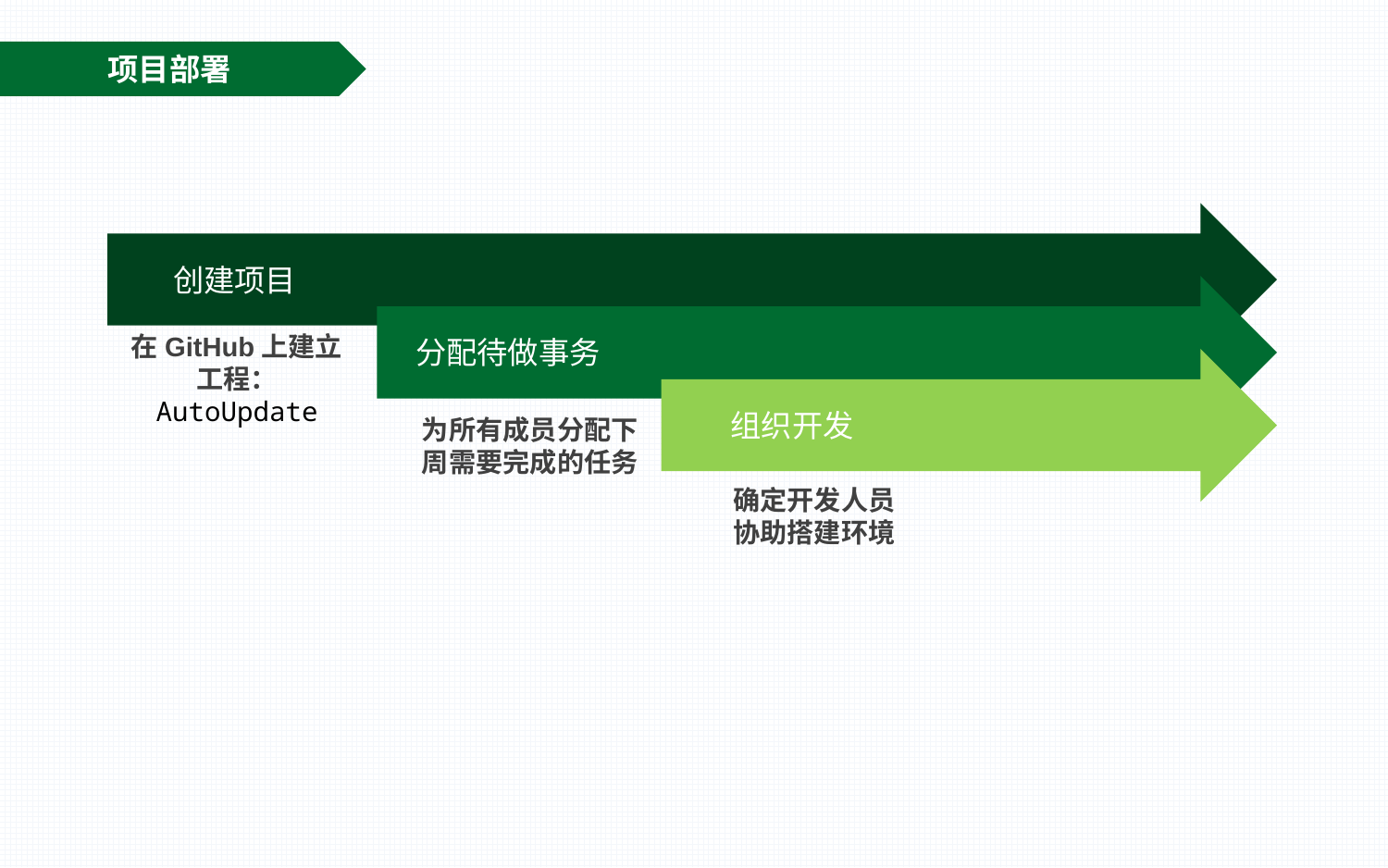

项目部署

创建项目

分配待做事务
在GitHub上建立工程： AutoUpdate

组织开发
为所有成员分配下周需要完成的任务

确定开发人员
协助搭建环境